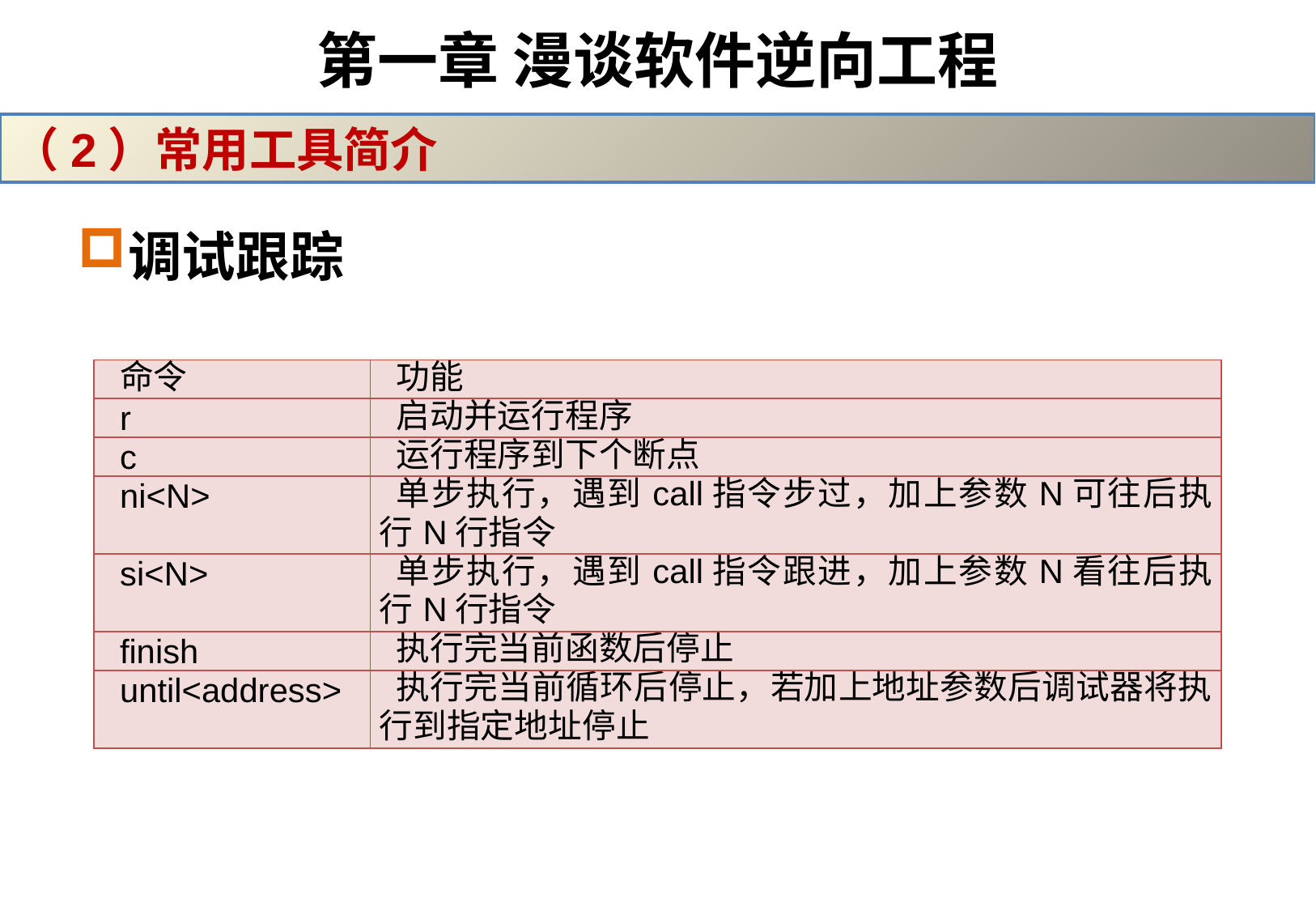

# 第一章 漫谈软件逆向工程
（2）常用工具简介
调试跟踪
| 命令 | 功能 |
| --- | --- |
| r | 启动并运行程序 |
| c | 运行程序到下个断点 |
| ni<N> | 单步执行，遇到call指令步过，加上参数N可往后执行N行指令 |
| si<N> | 单步执行，遇到call指令跟进，加上参数N看往后执行N行指令 |
| finish | 执行完当前函数后停止 |
| until<address> | 执行完当前循环后停止，若加上地址参数后调试器将执行到指定地址停止 |